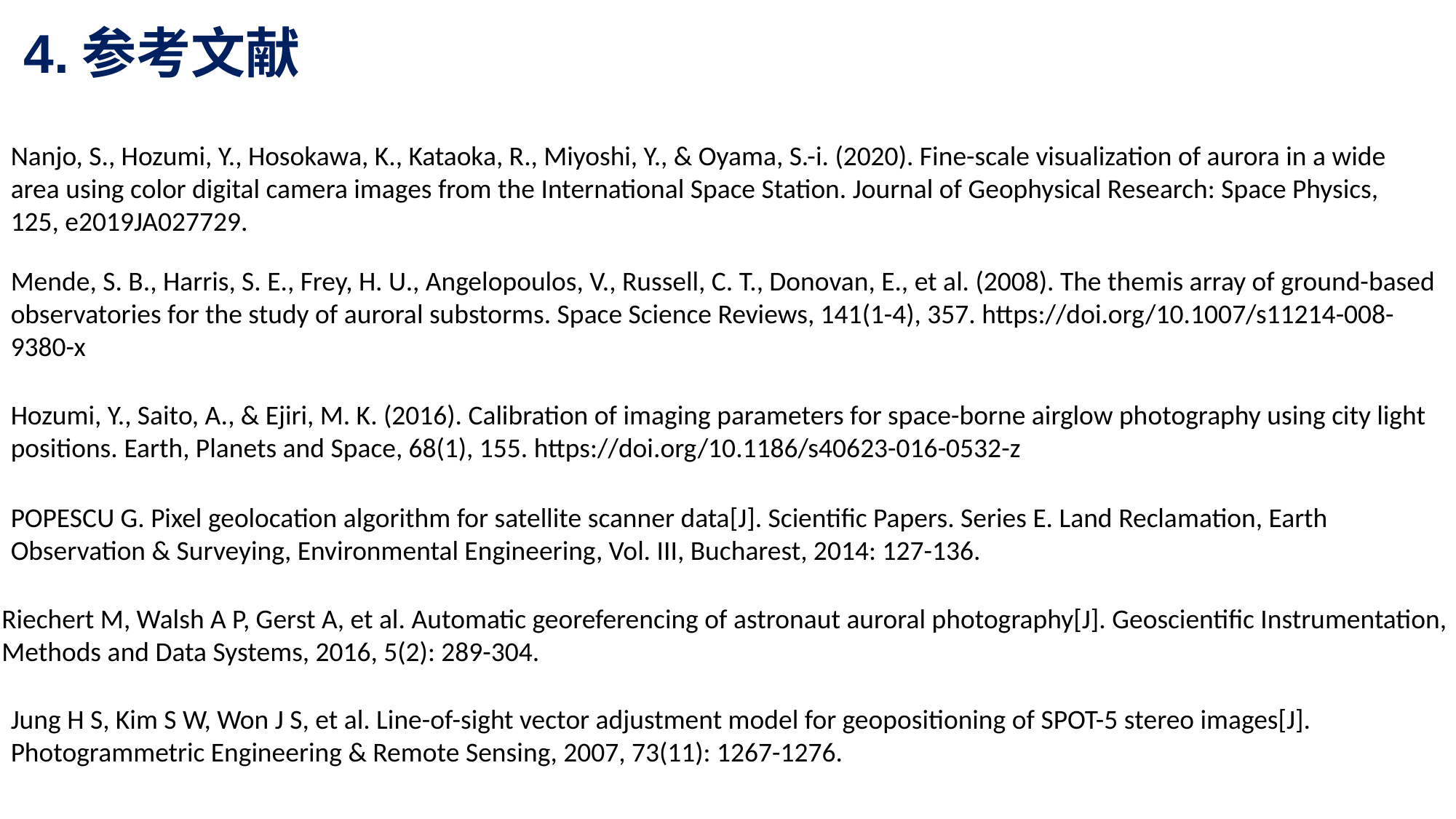

4.参考文献
Nanjo, S., Hozumi, Y., Hosokawa, K., Kataoka, R., Miyoshi, Y., & Oyama, S.-i. (2020). Fine-scale visualization of aurora in a wide area using color digital camera images from the International Space Station. Journal of Geophysical Research: Space Physics, 125, e2019JA027729.
Mende, S. B., Harris, S. E., Frey, H. U., Angelopoulos, V., Russell, C. T., Donovan, E., et al. (2008). The themis array of ground-based
observatories for the study of auroral substorms. Space Science Reviews, 141(1-4), 357. https://doi.org/10.1007/s11214-008-9380-x
Hozumi, Y., Saito, A., & Ejiri, M. K. (2016). Calibration of imaging parameters for space-borne airglow photography using city light positions. Earth, Planets and Space, 68(1), 155. https://doi.org/10.1186/s40623-016-0532-z
POPESCU G. Pixel geolocation algorithm for satellite scanner data[J]. Scientific Papers. Series E. Land Reclamation, Earth Observation & Surveying, Environmental Engineering, Vol. III, Bucharest, 2014: 127-136.
Riechert M, Walsh A P, Gerst A, et al. Automatic georeferencing of astronaut auroral photography[J]. Geoscientific Instrumentation, Methods and Data Systems, 2016, 5(2): 289-304.
Jung H S, Kim S W, Won J S, et al. Line-of-sight vector adjustment model for geopositioning of SPOT-5 stereo images[J]. Photogrammetric Engineering & Remote Sensing, 2007, 73(11): 1267-1276.